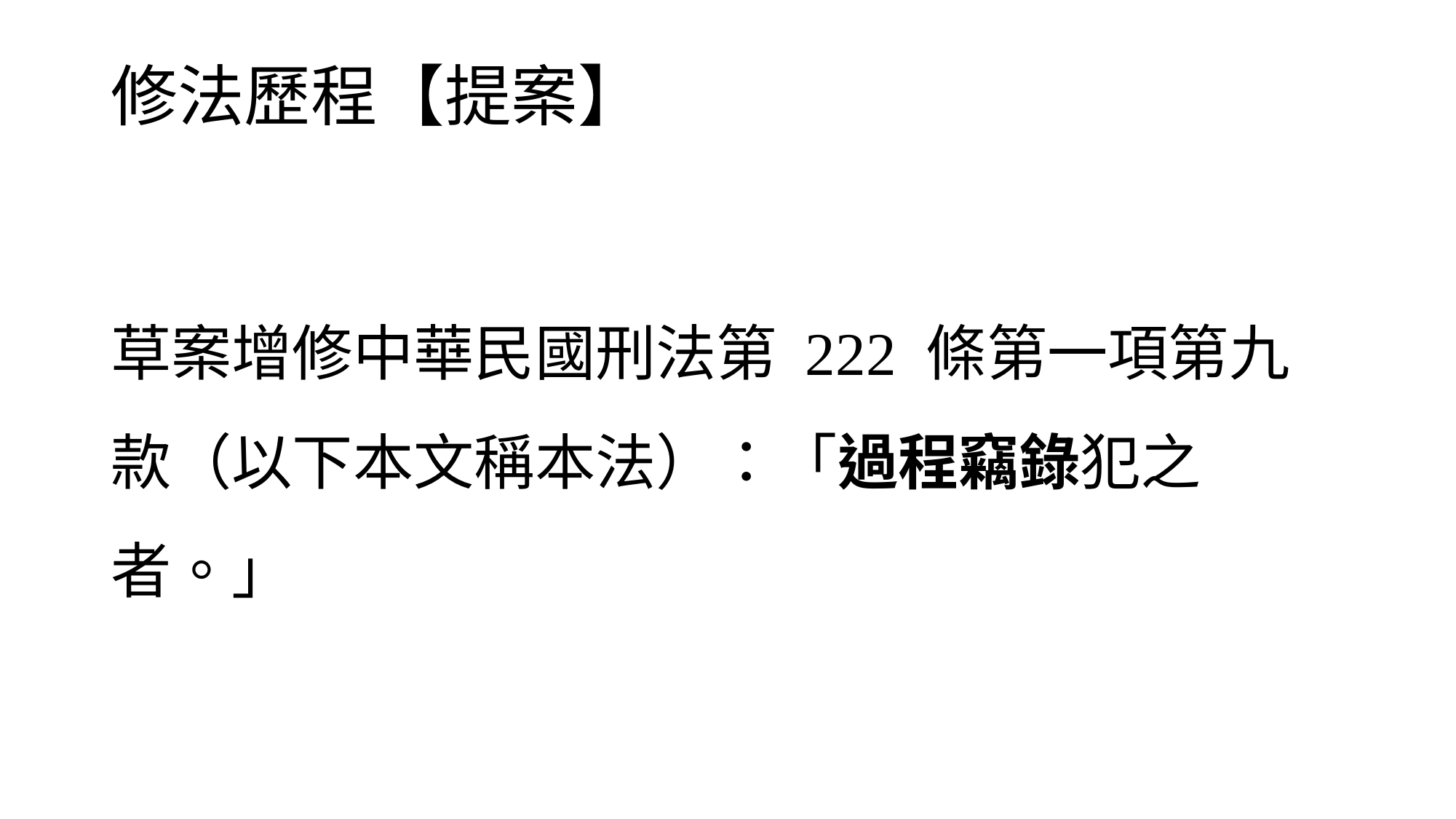

# 修法歷程【提案】
草案增修中華民國刑法第 222 條第一項第九款（以下本文稱本法）：「過程竊錄犯之者。」